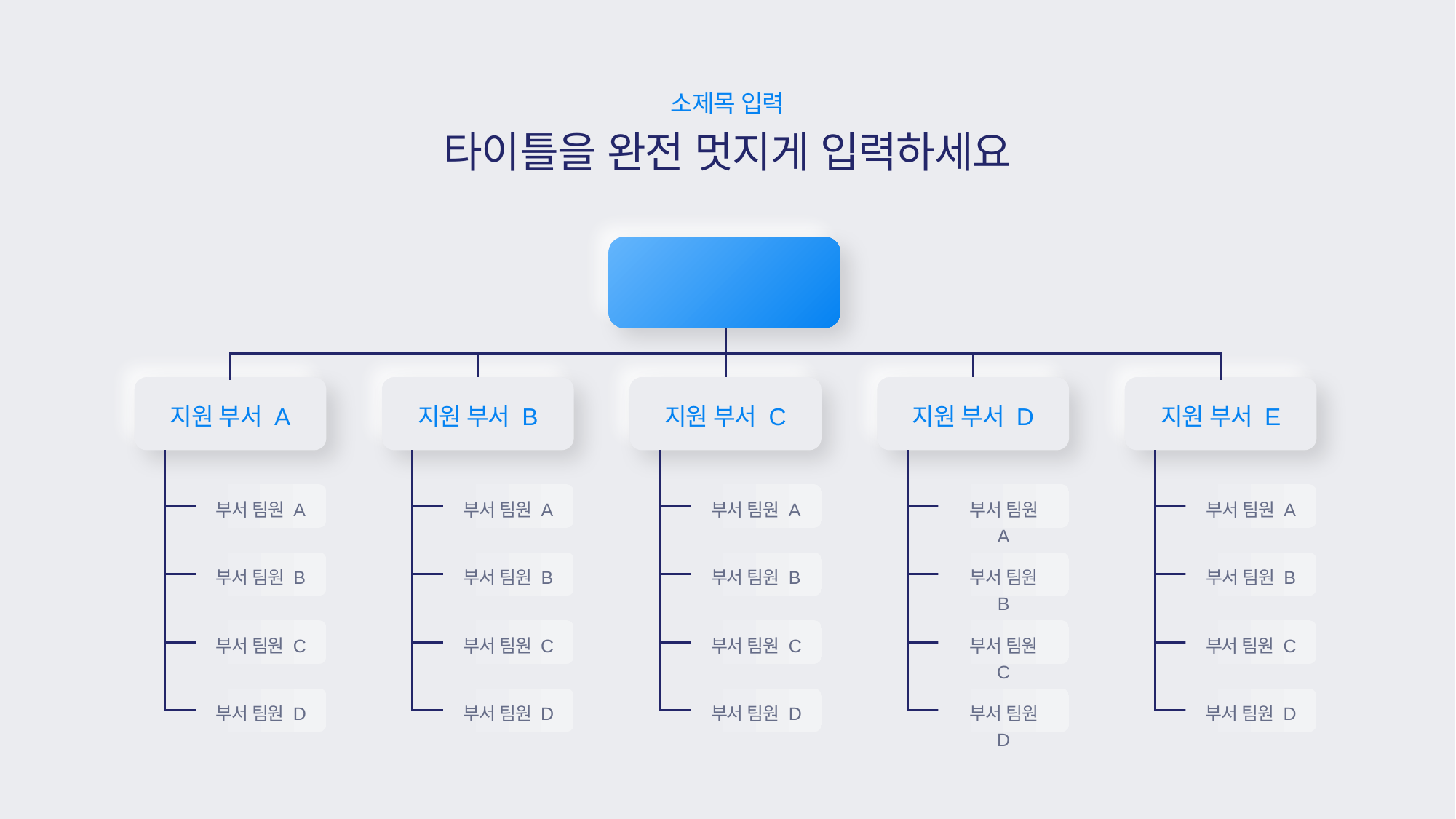

소제목 입력
타이틀을 완전 멋지게 입력하세요

대표 이사

지원 부서 A
지원 부서 B
지원 부서 C
지원 부서 D
지원 부서 E

부서 팀원 A
부서 팀원 A
부서 팀원 A
부서 팀원 A
부서 팀원 A

부서 팀원 B
부서 팀원 B
부서 팀원 B
부서 팀원 B
부서 팀원 B

부서 팀원 C
부서 팀원 C
부서 팀원 C
부서 팀원 C
부서 팀원 C

부서 팀원 D
부서 팀원 D
부서 팀원 D
부서 팀원 D
부서 팀원 D